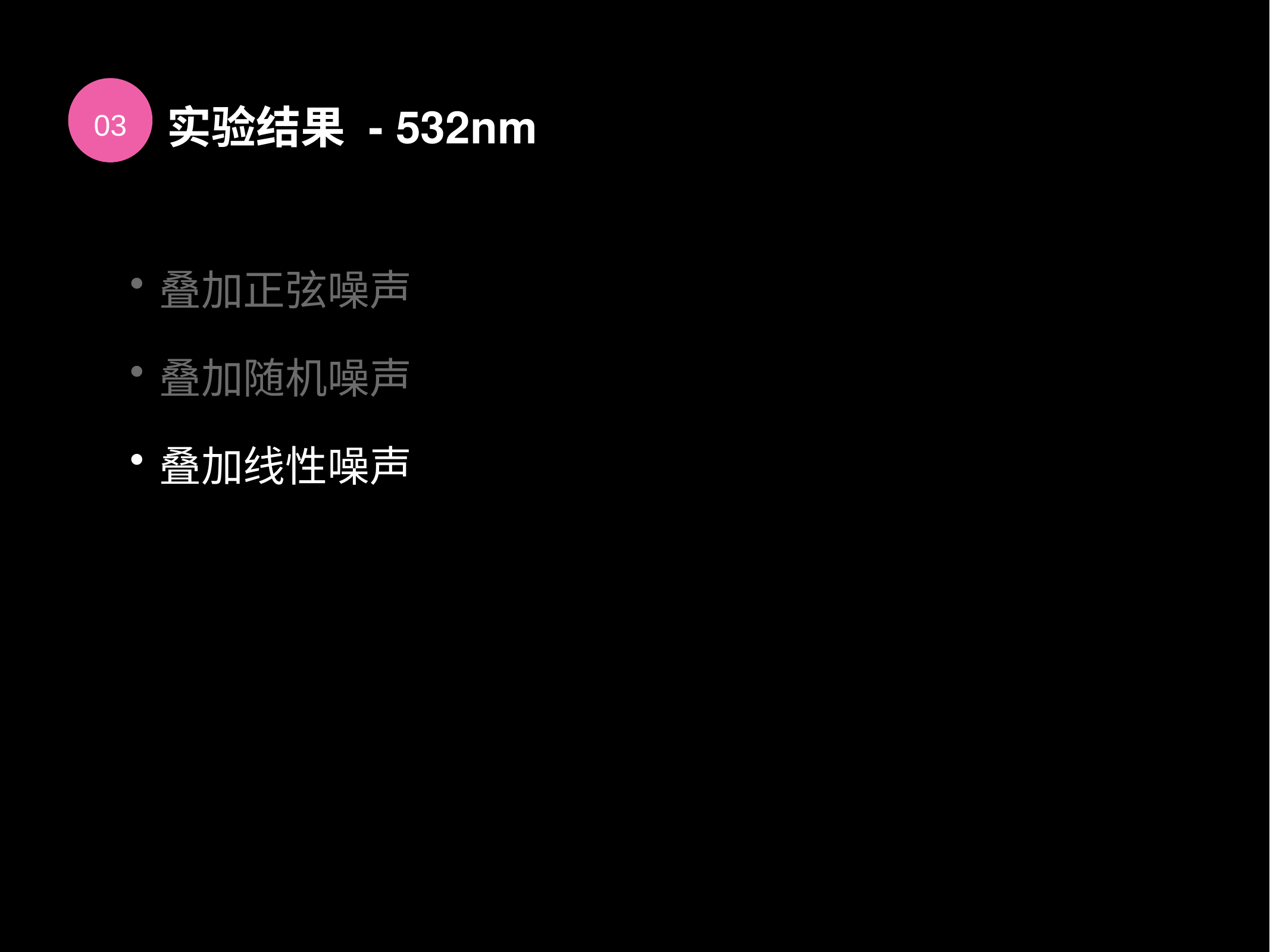

03
实验结果 - 532nm
叠加正弦噪声
叠加随机噪声
叠加线性噪声